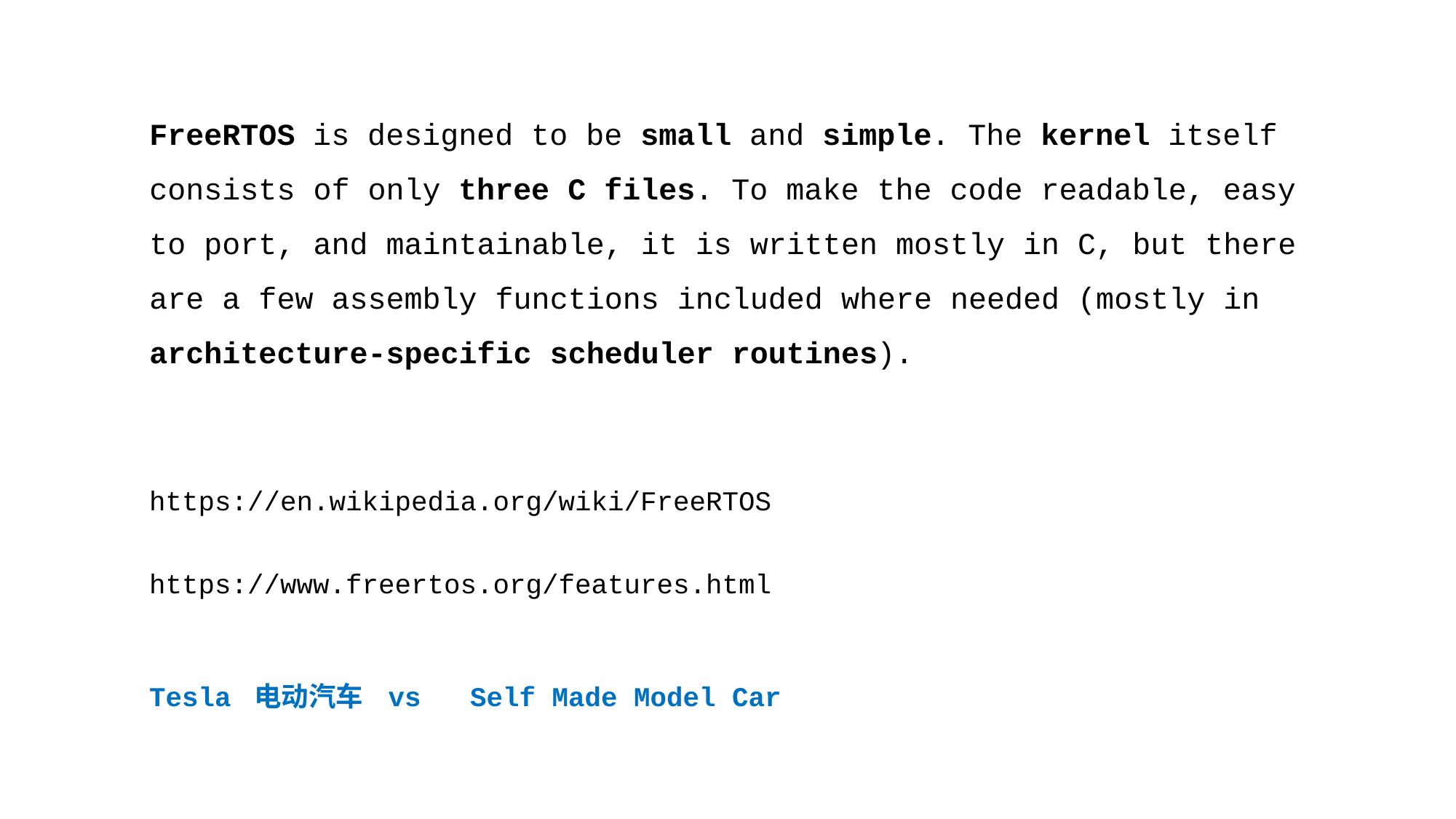

FreeRTOS is designed to be small and simple. The kernel itself consists of only three C files. To make the code readable, easy to port, and maintainable, it is written mostly in C, but there are a few assembly functions included where needed (mostly in architecture-specific scheduler routines).
https://en.wikipedia.org/wiki/FreeRTOS
https://www.freertos.org/features.html
Tesla 电动汽车   vs   Self Made Model Car